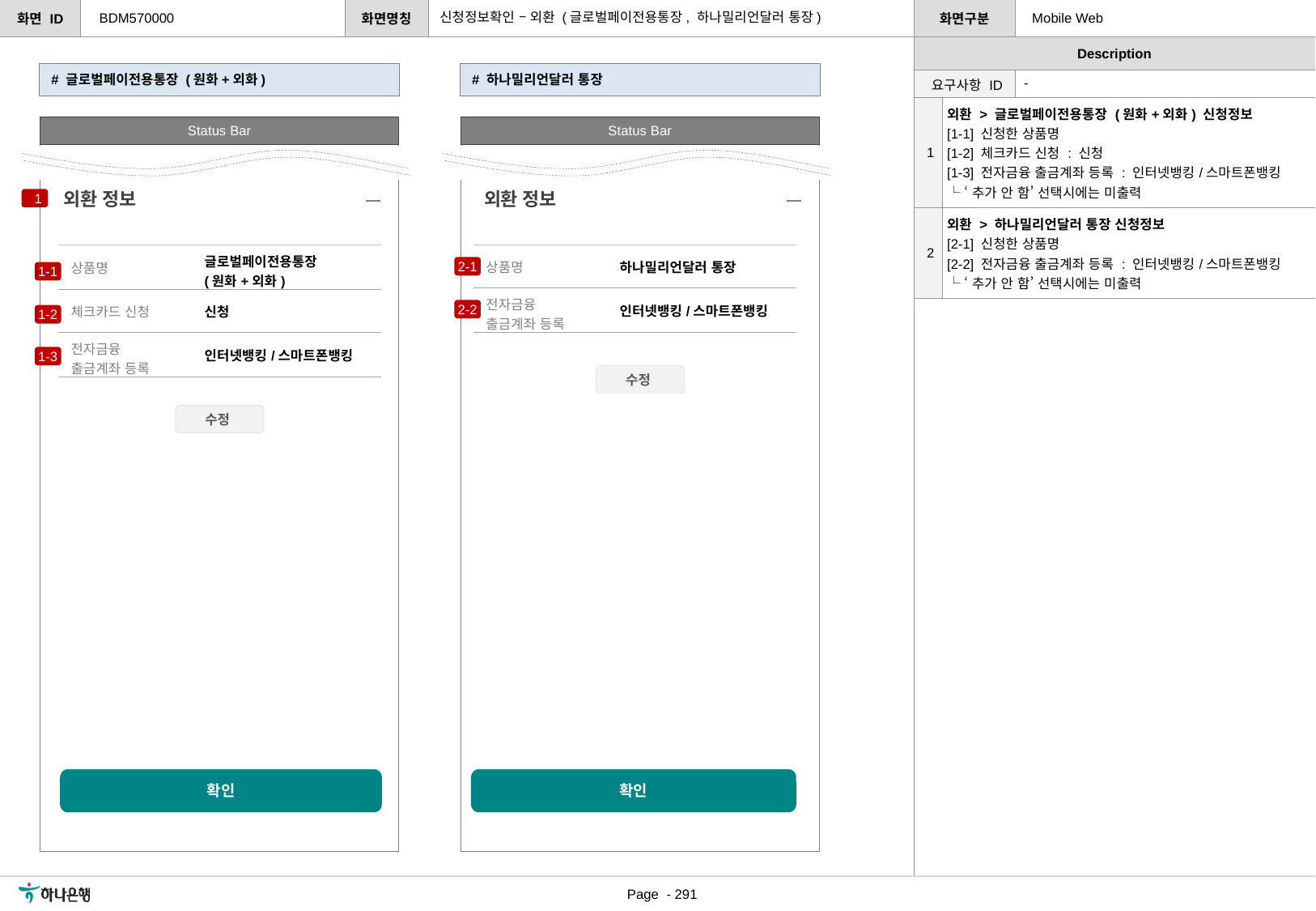

신청정보확인 – 외환 (글로벌페이전용통장, 하나밀리언달러 통장)
BDM570000
Mobile Web
# 글로벌페이전용통장 (원화+외화)
# 하나밀리언달러 통장
| 요구사항 ID | - |
| --- | --- |
| 1 | 외환 > 글로벌페이전용통장 (원화+외화) 신청정보 [1-1] 신청한 상품명 [1-2] 체크카드 신청 : 신청 [1-3] 전자금융 출금계좌 등록 : 인터넷뱅킹/스마트폰뱅킹 └ ‘추가 안 함’ 선택시에는 미출력 |
| --- | --- |
| 2 | 외환 > 하나밀리언달러 통장 신청정보 [2-1] 신청한 상품명 [2-2] 전자금융 출금계좌 등록 : 인터넷뱅킹/스마트폰뱅킹 └ ‘추가 안 함’ 선택시에는 미출력 |
Status Bar

Status Bar

외환 정보
외환 정보
1
| 상품명 | 글로벌페이전용통장 (원화+외화) |
| --- | --- |
| 체크카드 신청 | 신청 |
| 전자금융 출금계좌 등록 | 인터넷뱅킹/스마트폰뱅킹 |
| 상품명 | 하나밀리언달러 통장 |
| --- | --- |
| 전자금융 출금계좌 등록 | 인터넷뱅킹/스마트폰뱅킹 |
2-1
1-1
2-2
1-2
1-3

수정

수정
확인
확인